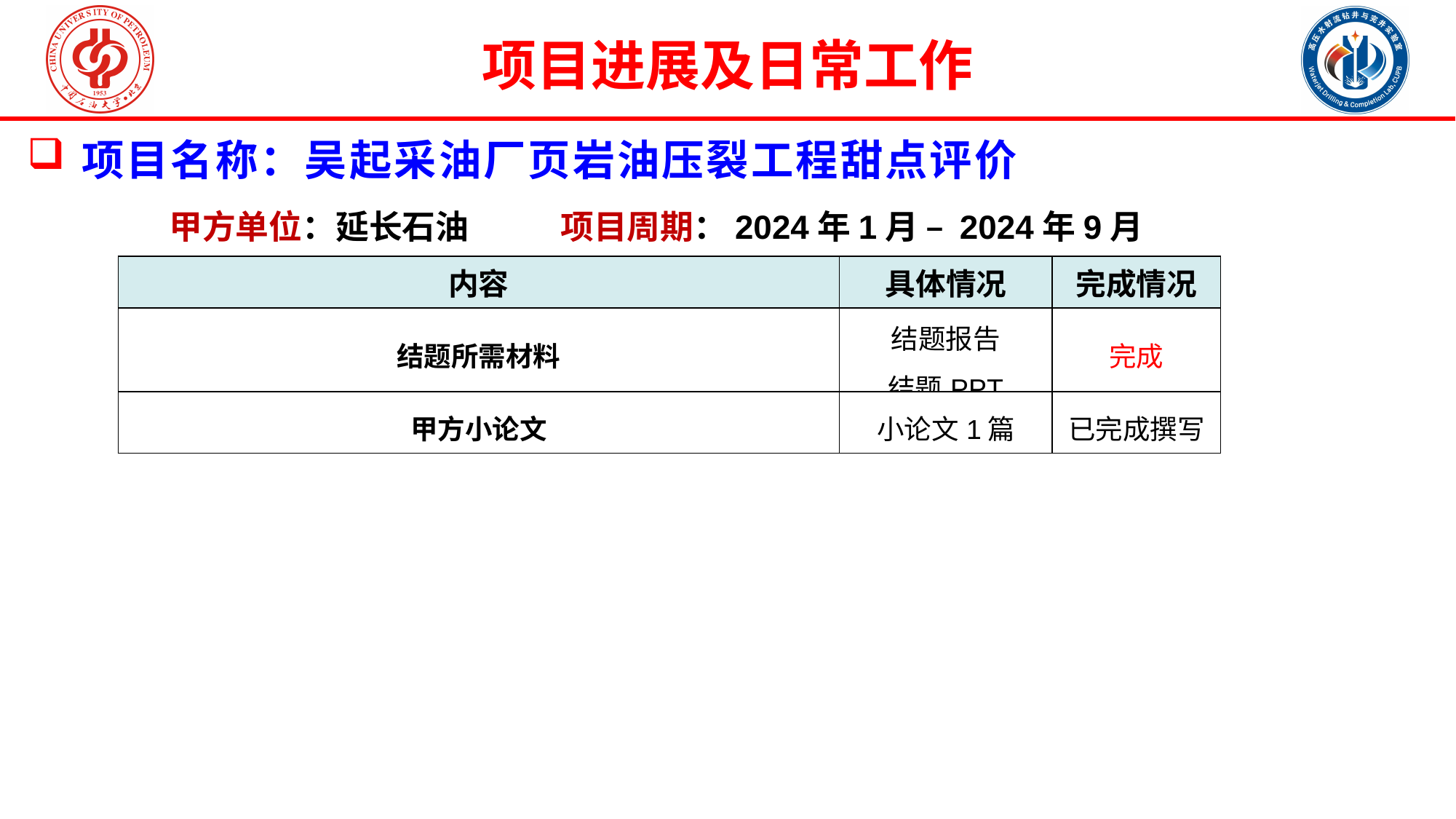

列清楚目前所负责项目的研究内容，逐条汇报项目研究内容的完成情况
项目进展及日常工作
项目名称：吴起采油厂页岩油压裂工程甜点评价

      甲方单位：延长石油            项目周期：2024年1月 – 2024年9月
| 内容 | 具体情况 | 完成情况 |
| --- | --- | --- |
| 结题所需材料 | 结题报告 结题PPT | 完成 |
| 甲方小论文 | 小论文1篇 | 已完成撰写 |